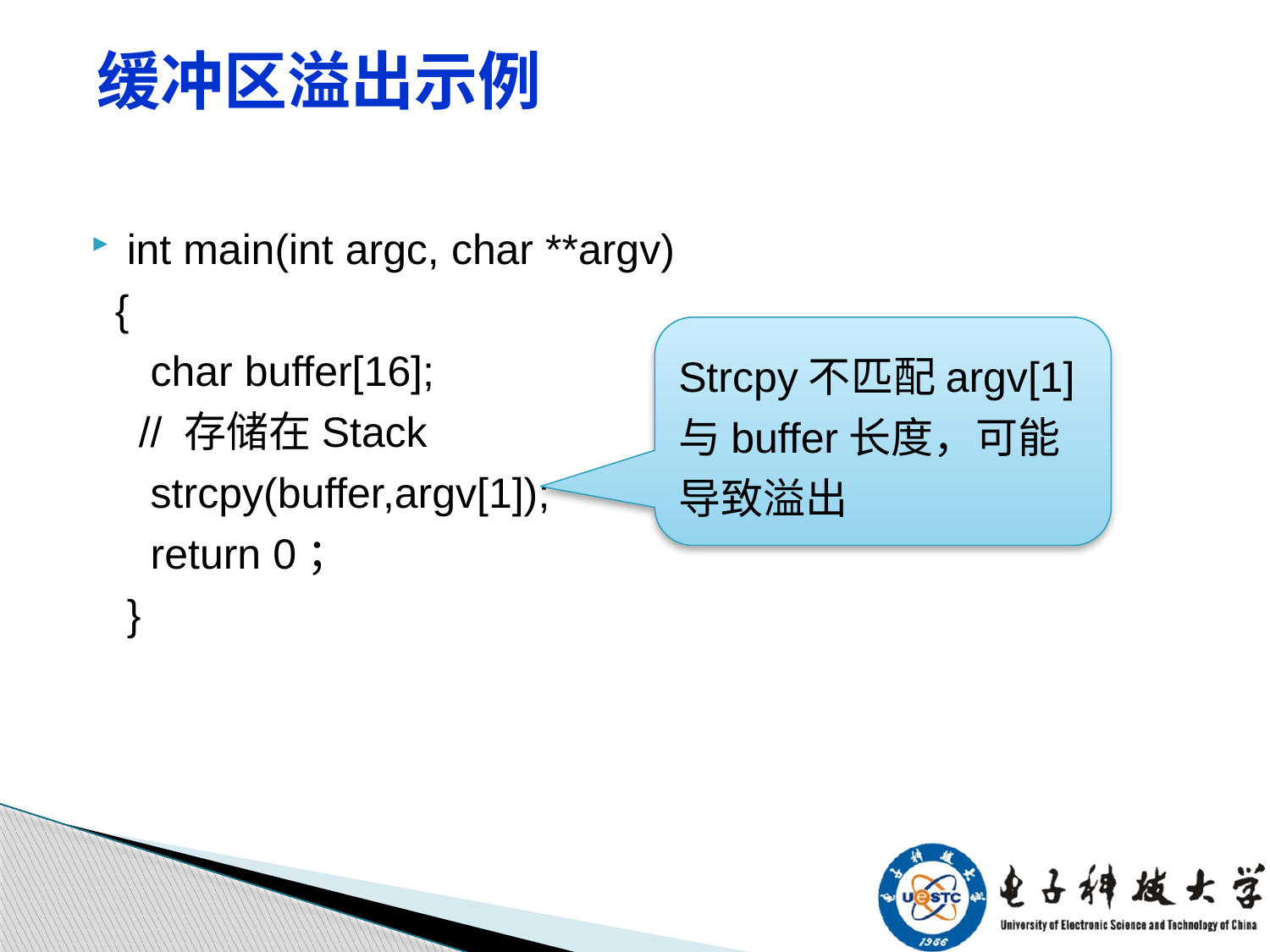

# 缓冲区溢出示例
int main(int argc, char **argv)
  {
     char buffer[16];
	 // 存储在Stack
     strcpy(buffer,argv[1]);
	  return 0；
   }
Strcpy不匹配argv[1]与buffer长度，可能导致溢出